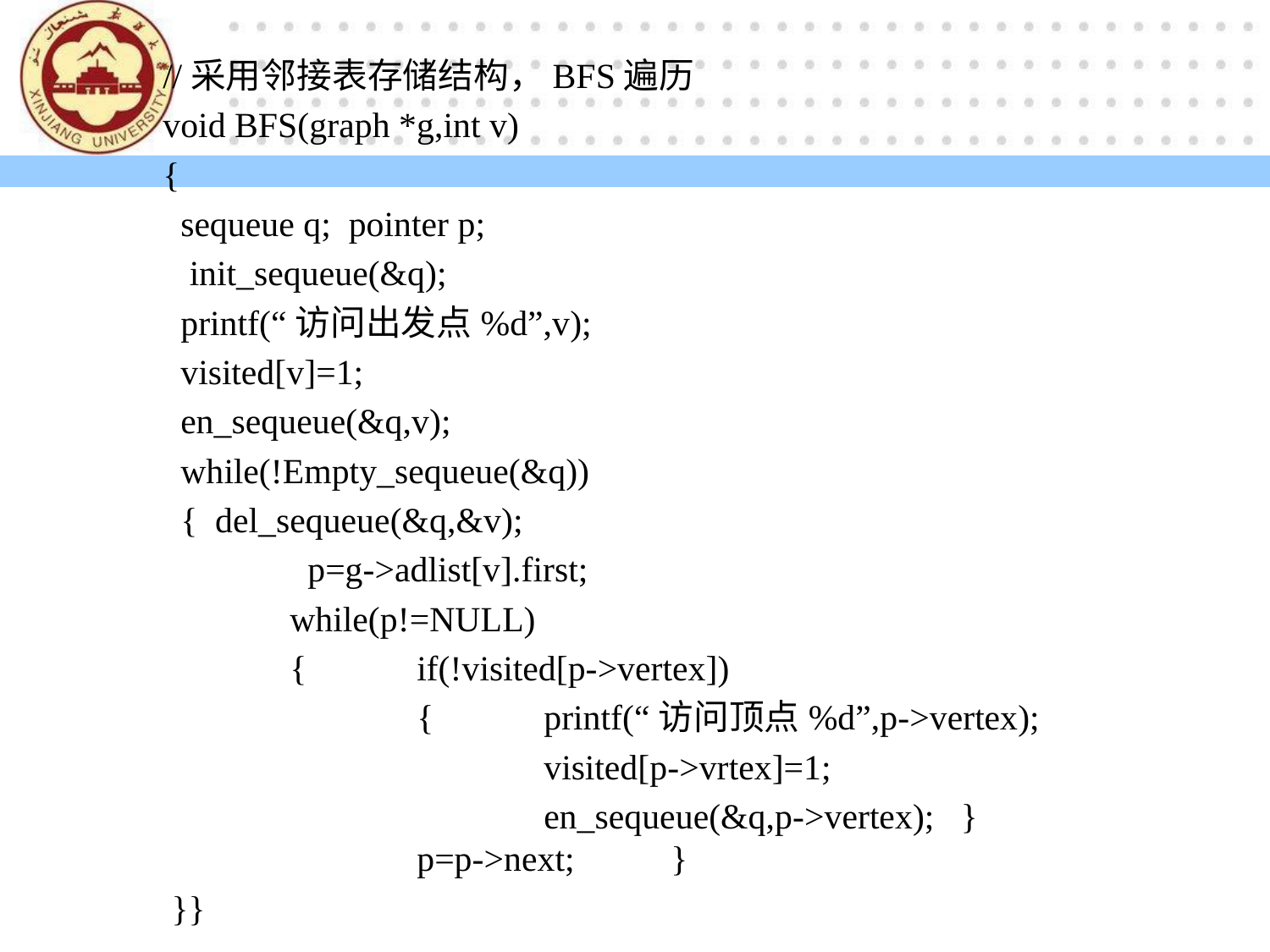

//采用邻接表存储结构，BFS遍历
void BFS(graph *g,int v)
{
  sequeue q;  pointer p;
   init_sequeue(&q);
  printf(“访问出发点%d”,v);
  visited[v]=1;
  en_sequeue(&q,v);
  while(!Empty_sequeue(&q))
  {  del_sequeue(&q,&v);
  	  p=g->adlist[v].first;
	while(p!=NULL)
	{	if(!visited[p->vertex])
		{	printf(“访问顶点%d”,p->vertex);
			visited[p->vrtex]=1;
			en_sequeue(&q,p->vertex);   }			p=p->next;	}
 }}